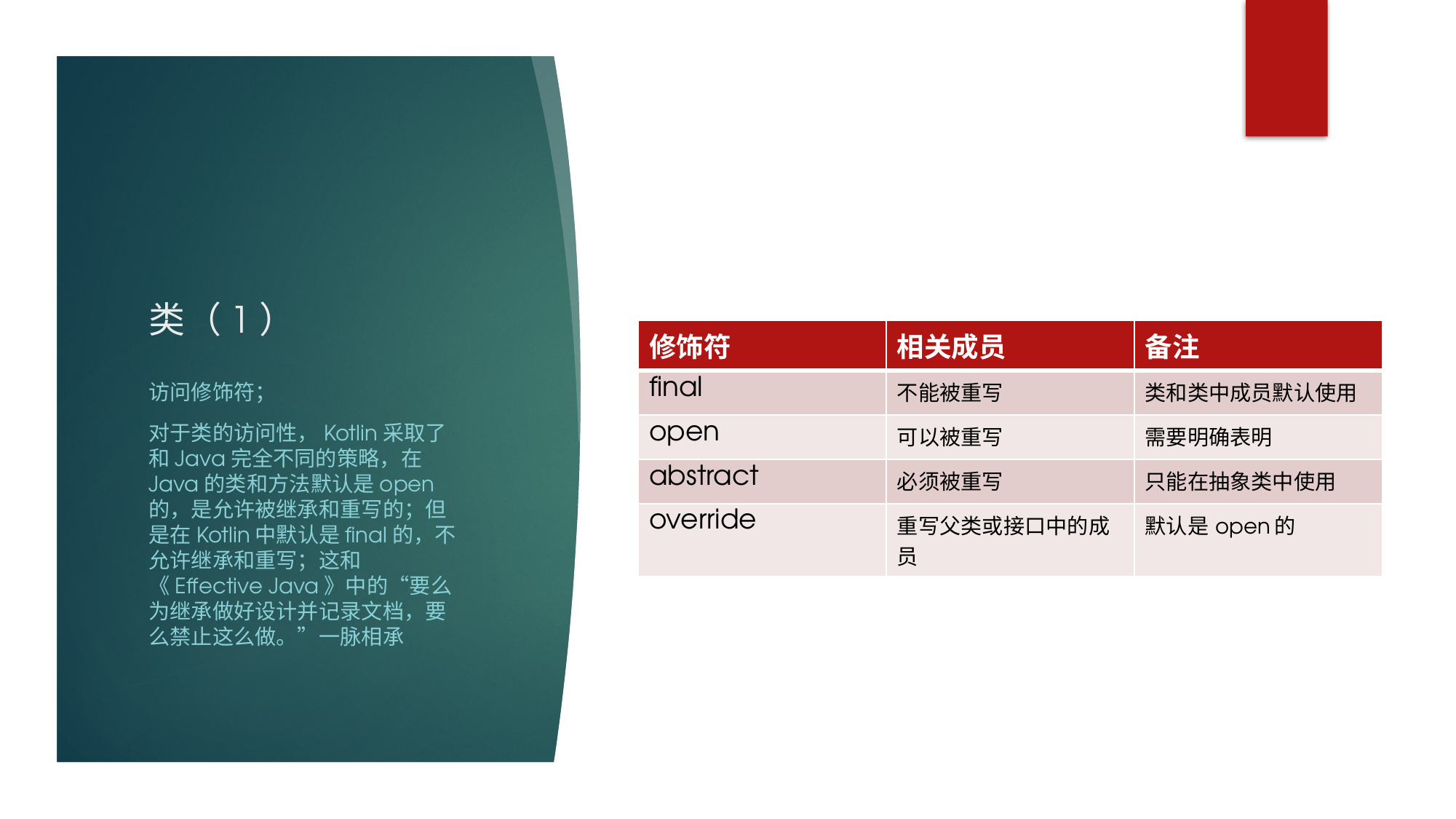

# 类（1）
| 修饰符 | 相关成员 | 备注 |
| --- | --- | --- |
| final | 不能被重写 | 类和类中成员默认使用 |
| open | 可以被重写 | 需要明确表明 |
| abstract | 必须被重写 | 只能在抽象类中使用 |
| override | 重写父类或接口中的成员 | 默认是open的 |
访问修饰符；
对于类的访问性，Kotlin采取了和Java完全不同的策略，在Java的类和方法默认是open的，是允许被继承和重写的；但是在Kotlin中默认是final的，不允许继承和重写；这和《Effective Java》中的“要么为继承做好设计并记录文档，要么禁止这么做。”一脉相承